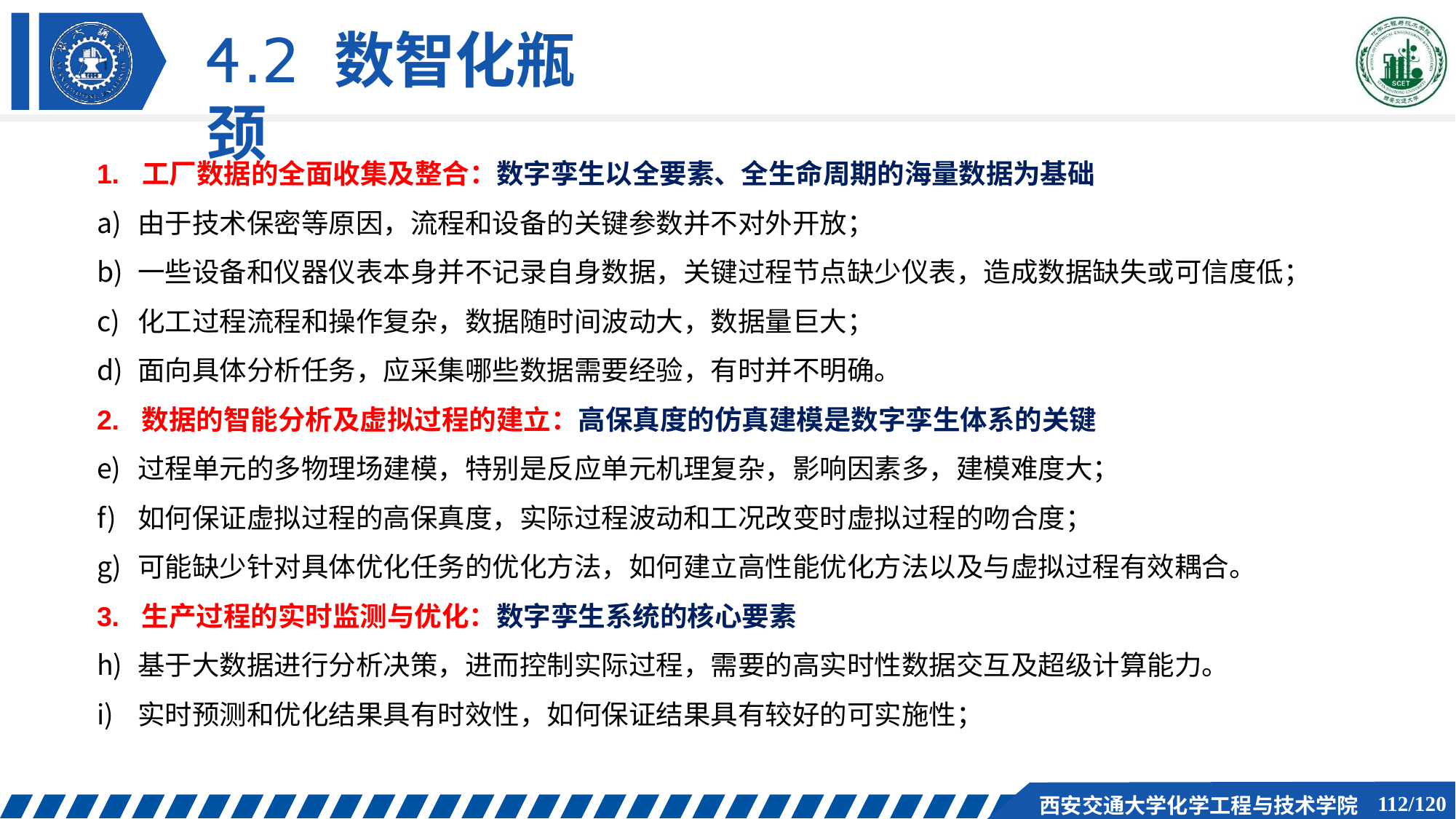

# 4.2 数智化瓶颈

1. 工厂数据的全面收集及整合：数字孪生以全要素、全生命周期的海量数据为基础
由于技术保密等原因，流程和设备的关键参数并不对外开放；
一些设备和仪器仪表本身并不记录自身数据，关键过程节点缺少仪表，造成数据缺失或可信度低；
化工过程流程和操作复杂，数据随时间波动大，数据量巨大；
面向具体分析任务，应采集哪些数据需要经验，有时并不明确。
2. 数据的智能分析及虚拟过程的建立：高保真度的仿真建模是数字孪生体系的关键
过程单元的多物理场建模，特别是反应单元机理复杂，影响因素多，建模难度大；
如何保证虚拟过程的高保真度，实际过程波动和工况改变时虚拟过程的吻合度；
可能缺少针对具体优化任务的优化方法，如何建立高性能优化方法以及与虚拟过程有效耦合。
3. 生产过程的实时监测与优化：数字孪生系统的核心要素
基于大数据进行分析决策，进而控制实际过程，需要的高实时性数据交互及超级计算能力。
实时预测和优化结果具有时效性，如何保证结果具有较好的可实施性；
112/120
西安交通大学化学工程与技术学院